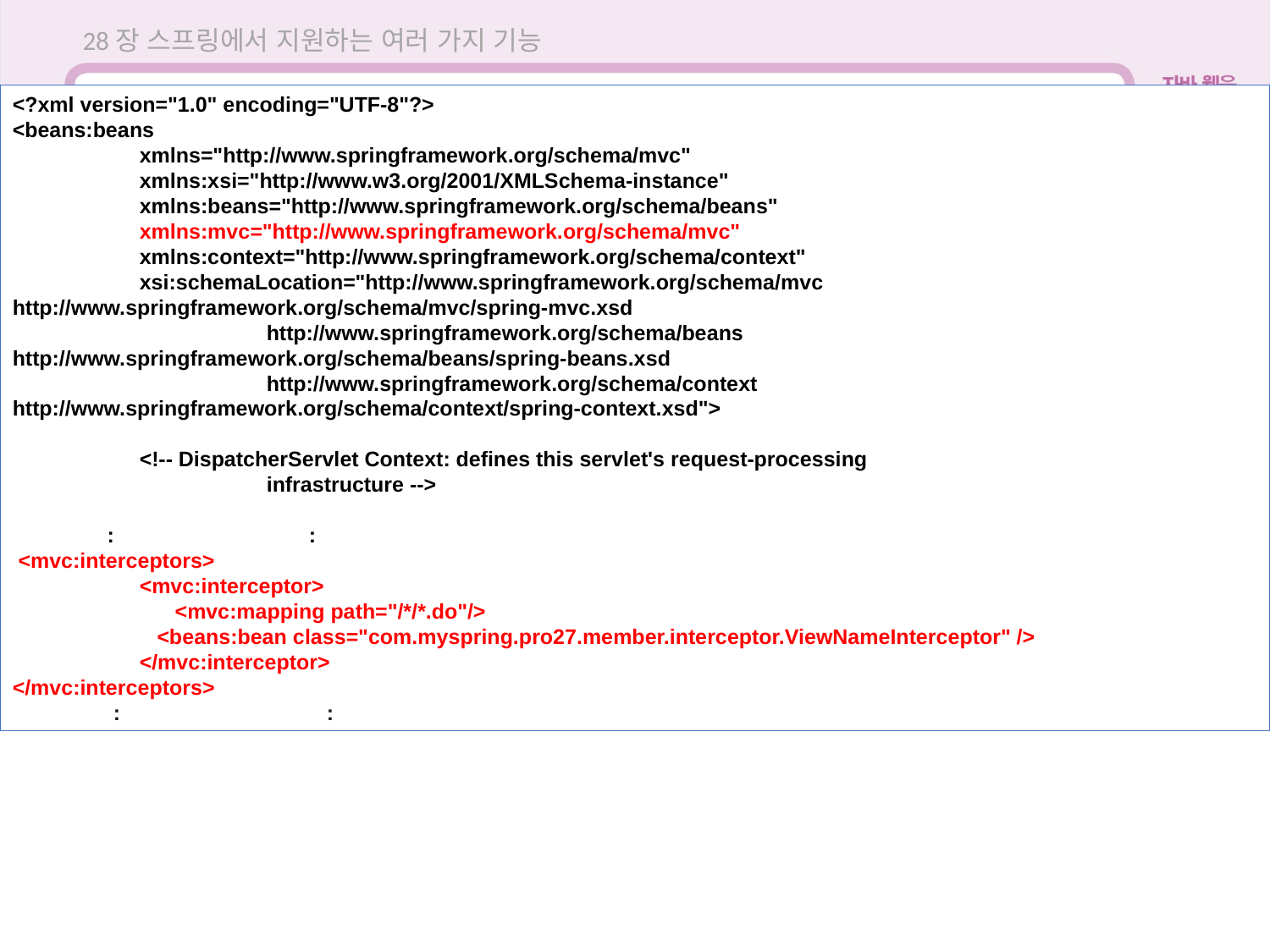

28장 스프링에서 지원하는 여러 가지 기능
<?xml version="1.0" encoding="UTF-8"?>
<beans:beans
	xmlns="http://www.springframework.org/schema/mvc"
	xmlns:xsi="http://www.w3.org/2001/XMLSchema-instance"
	xmlns:beans="http://www.springframework.org/schema/beans"
	xmlns:mvc="http://www.springframework.org/schema/mvc"
	xmlns:context="http://www.springframework.org/schema/context"
	xsi:schemaLocation="http://www.springframework.org/schema/mvc http://www.springframework.org/schema/mvc/spring-mvc.xsd
		http://www.springframework.org/schema/beans http://www.springframework.org/schema/beans/spring-beans.xsd
		http://www.springframework.org/schema/context http://www.springframework.org/schema/context/spring-context.xsd">

	<!-- DispatcherServlet Context: defines this servlet's request-processing
		infrastructure -->

                :                                 :
 <mvc:interceptors>
    	<mvc:interceptor>
	      <mvc:mapping path="/*/*.do"/>
	   <beans:bean class="com.myspring.pro27.member.interceptor.ViewNameInterceptor" />
	</mvc:interceptor>
</mvc:interceptors>
                 :                                   :
28.6 인터셉터 사용해 요청명에서 뷰이름 얻기